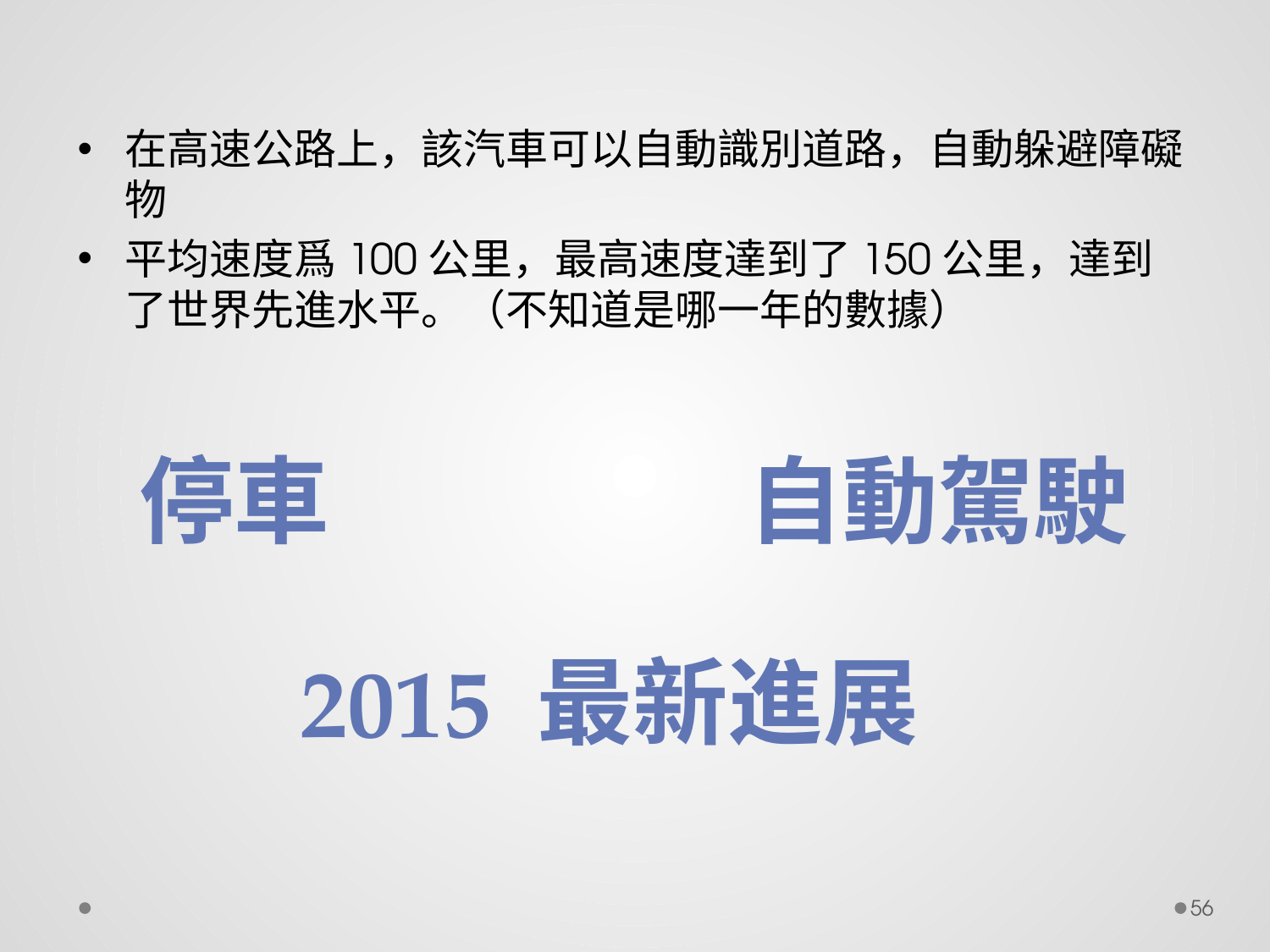

在高速公路上，該汽車可以自動識別道路，自動躲避障礙物
平均速度爲100公里，最高速度達到了150公里，達到了世界先進水平。（不知道是哪一年的數據）
停車
自動駕駛
2015 最新進展
56